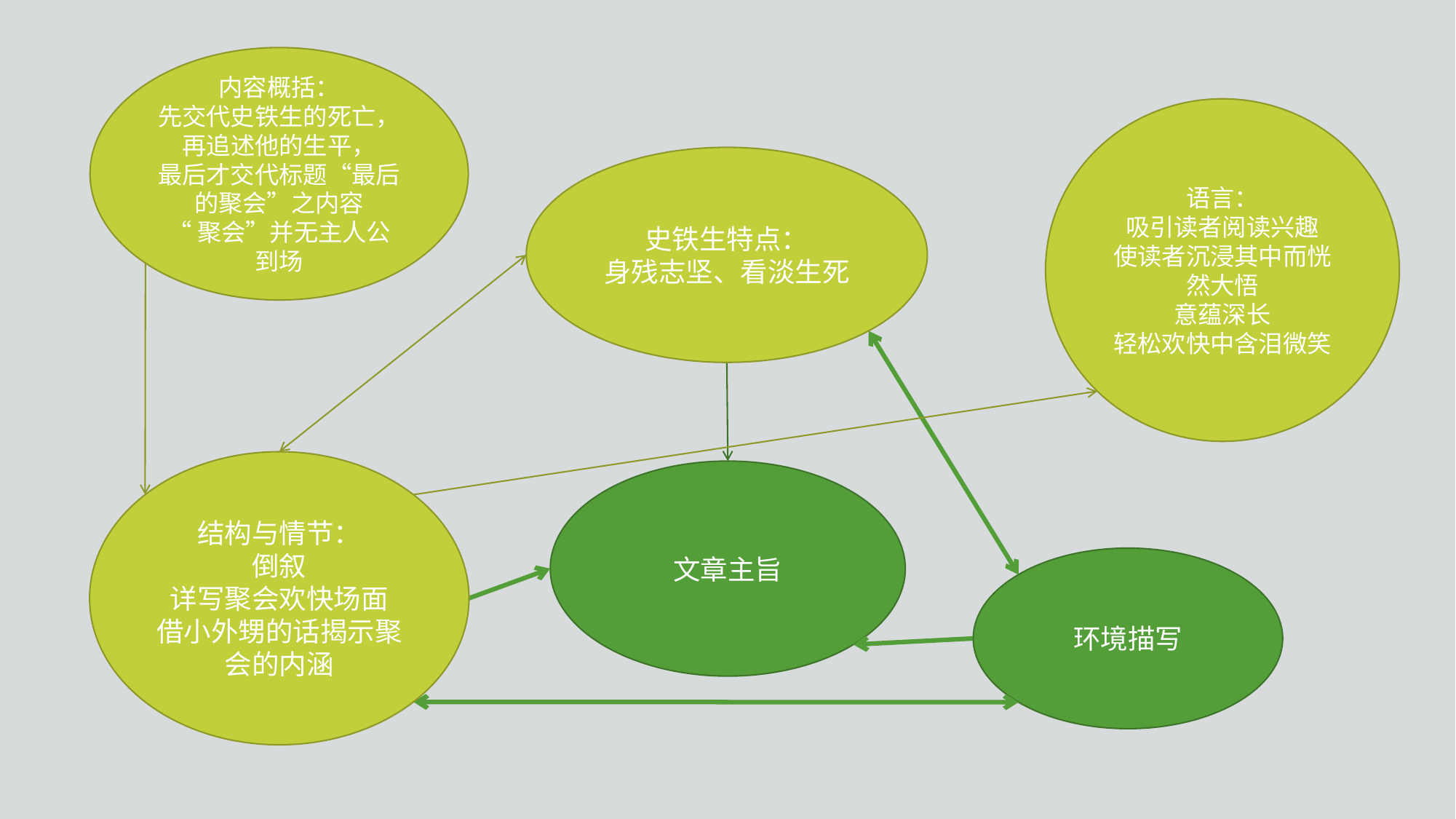

内容概括：
先交代史铁生的死亡，再追述他的生平，
最后才交代标题“最后的聚会”之内容
“聚会”并无主人公到场

语言：
吸引读者阅读兴趣
使读者沉浸其中而恍然大悟
意蕴深长
轻松欢快中含泪微笑

史铁生特点：
身残志坚、看淡生死
结构与情节：
倒叙
详写聚会欢快场面
借小外甥的话揭示聚会的内涵
文章主旨
环境描写